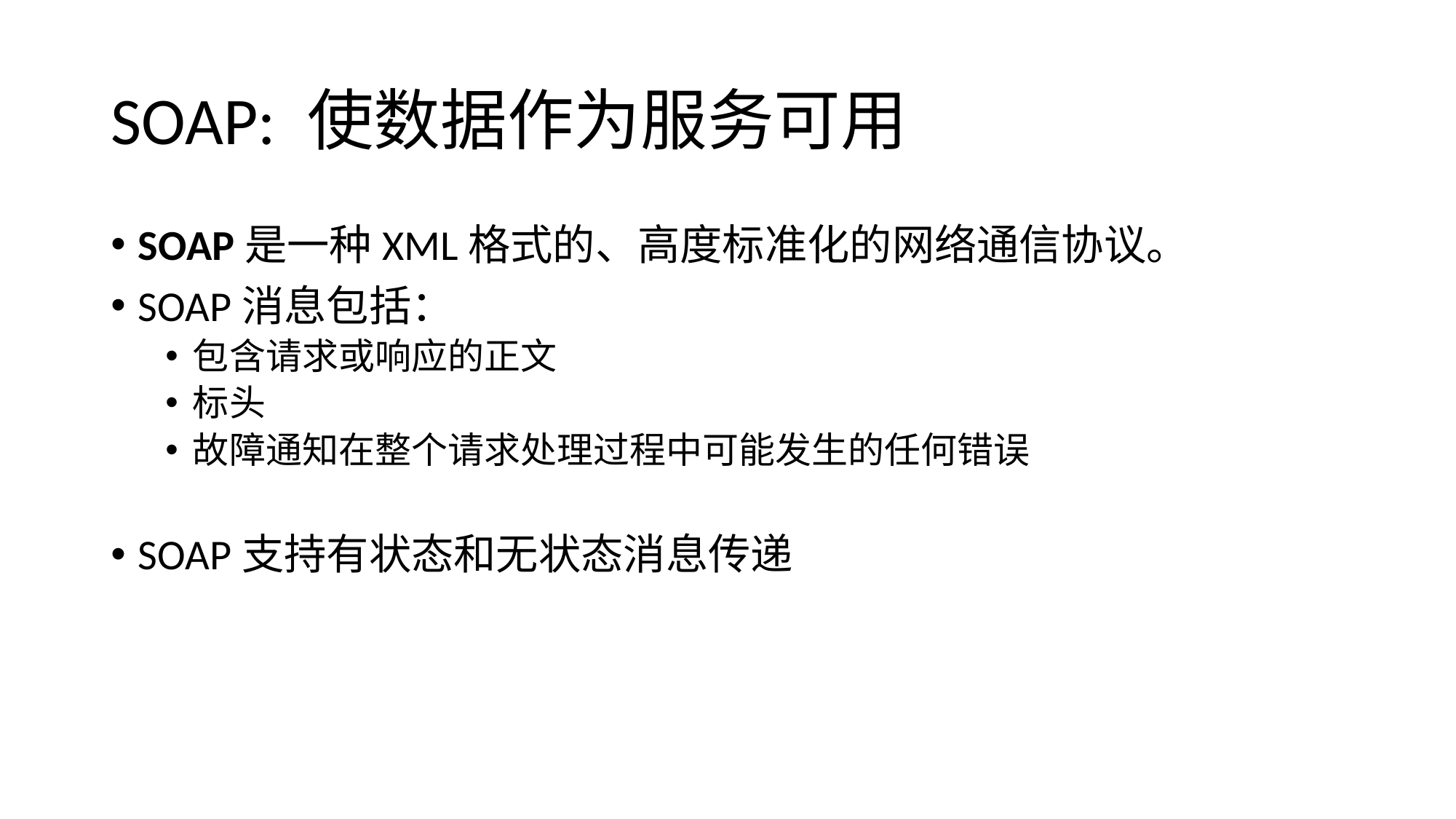

# SOAP: 使数据作为服务可用
SOAP是一种XML格式的、高度标准化的网络通信协议。
SOAP消息包括：
包含请求或响应的正文
标头
故障通知在整个请求处理过程中可能发生的任何错误

SOAP支持有状态和无状态消息传递